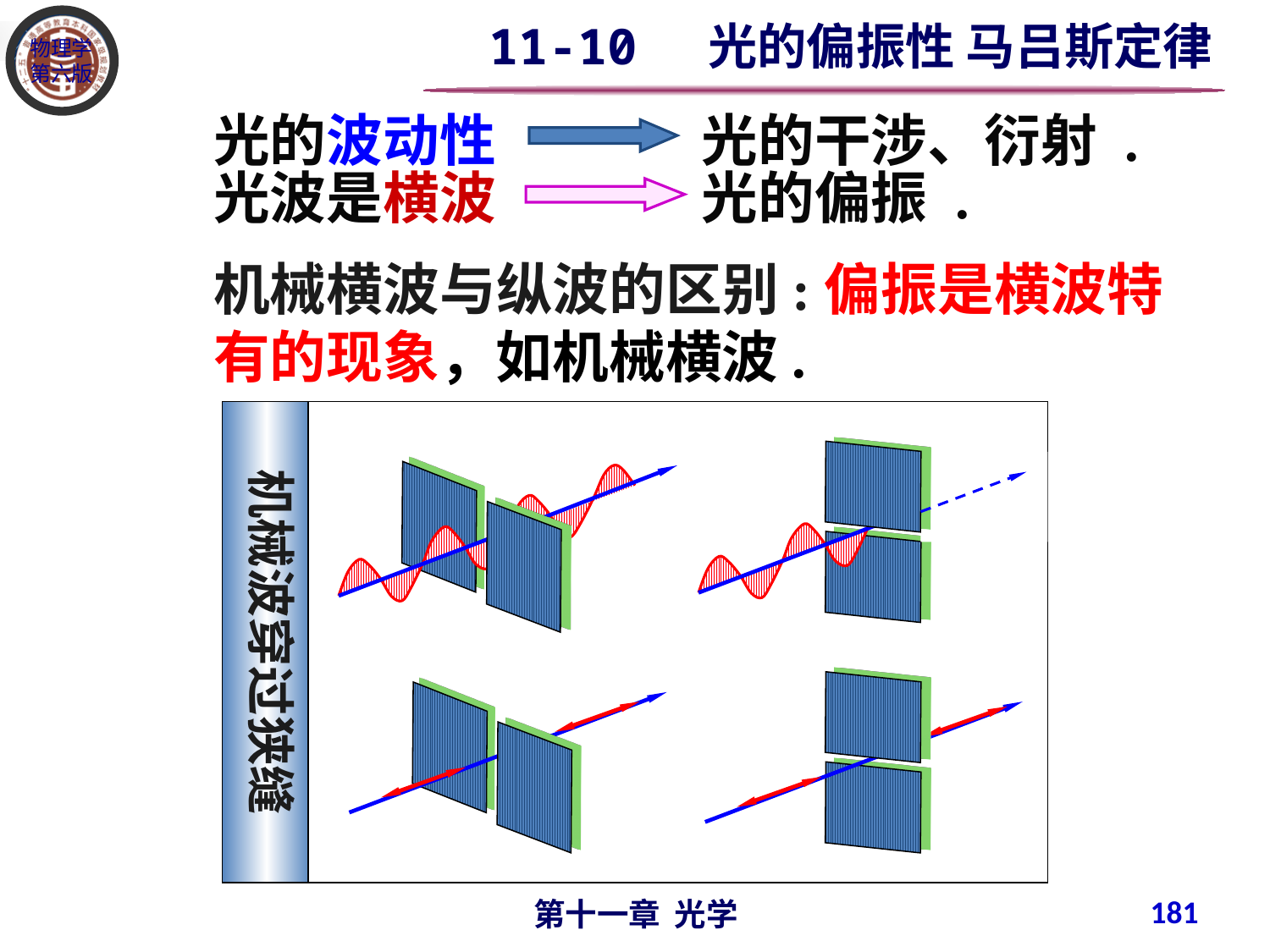

11-10  光的偏振性 马吕斯定律

光的波动性                光的干涉、衍射 .光波是横波                光的偏振 .

机械横波与纵波的区别:偏振是横波特有的现象，如机械横波.
机械波穿过狭缝

181